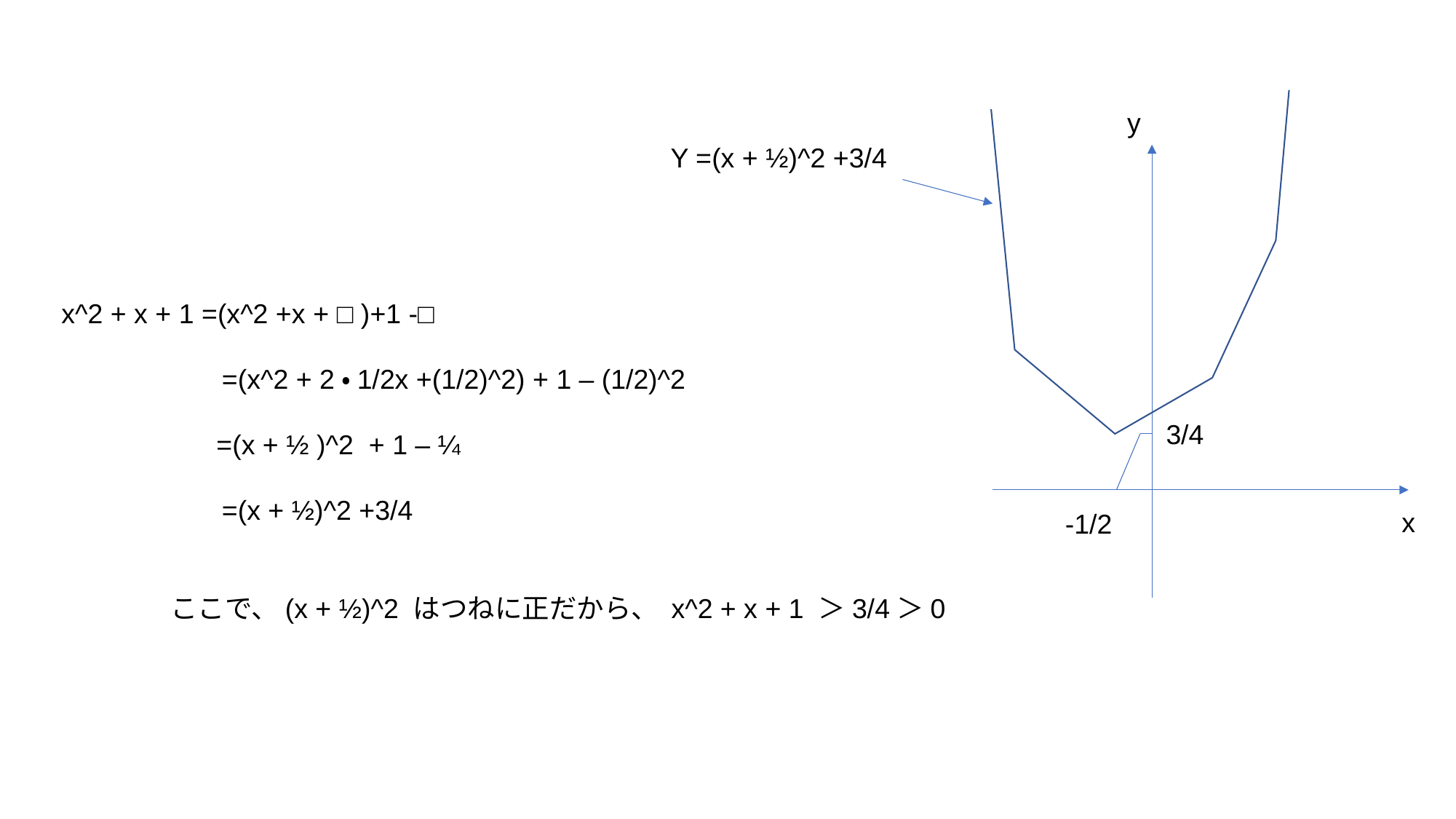

y
Y =(x + ½)^2 +3/4
x^2 + x + 1 =(x^2 +x + □ )+1 -□

                     =(x^2 + 2・1/2x +(1/2)^2) + 1 – (1/2)^2

	      =(x + ½ )^2  + 1 – ¼

                     =(x + ½)^2 +3/4

	ここで、(x + ½)^2 はつねに正だから、 x^2 + x + 1 ＞3/4＞0
3/4
x
-1/2